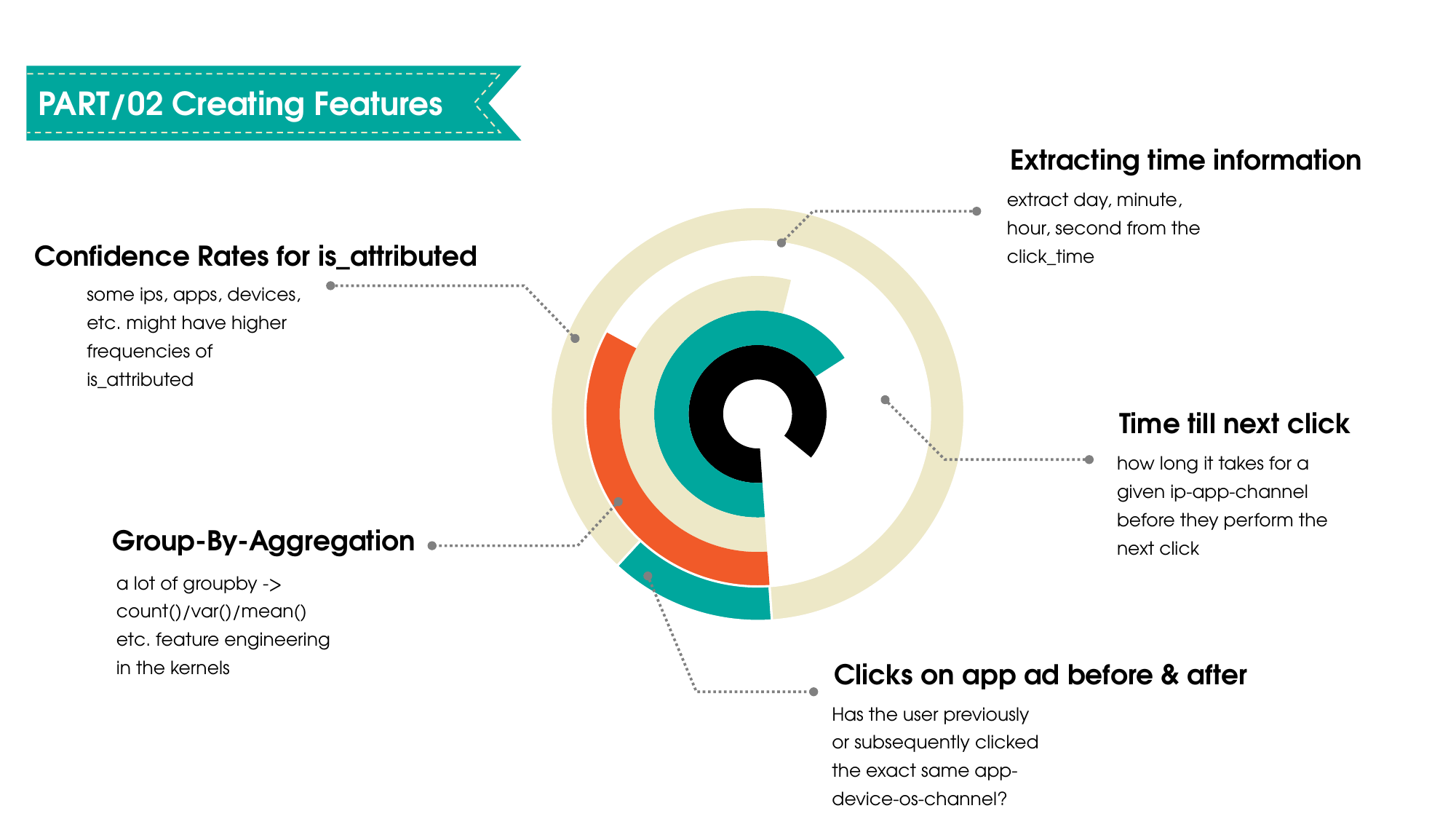

PART/02 Creating Features
Extracting time information
extract day, minute, hour, second from the click_time

### Chart

| Category | 最内环 | 第二环 | 第三环 | 第四环 | 第五环 |
|---|---|---|---|---|---|
| 颜色部分 | 0.87 | 0.67 | 0.55 | 0.34 | 0.13 |
| 无色部分 | 0.13 | 0.33 | 0.45 | 0.66 | 0.87 |
Confidence Rates for is_attributed
some ips, apps, devices, etc. might have higher frequencies of is_attributed

Time till next click
how long it takes for a given ip-app-channel before they perform the next click

Group-By-Aggregation
a lot of groupby -> count()/var()/mean() etc. feature engineering in the kernels

Clicks on app ad before & after
Has the user previously or subsequently clicked the exact same app-device-os-channel?